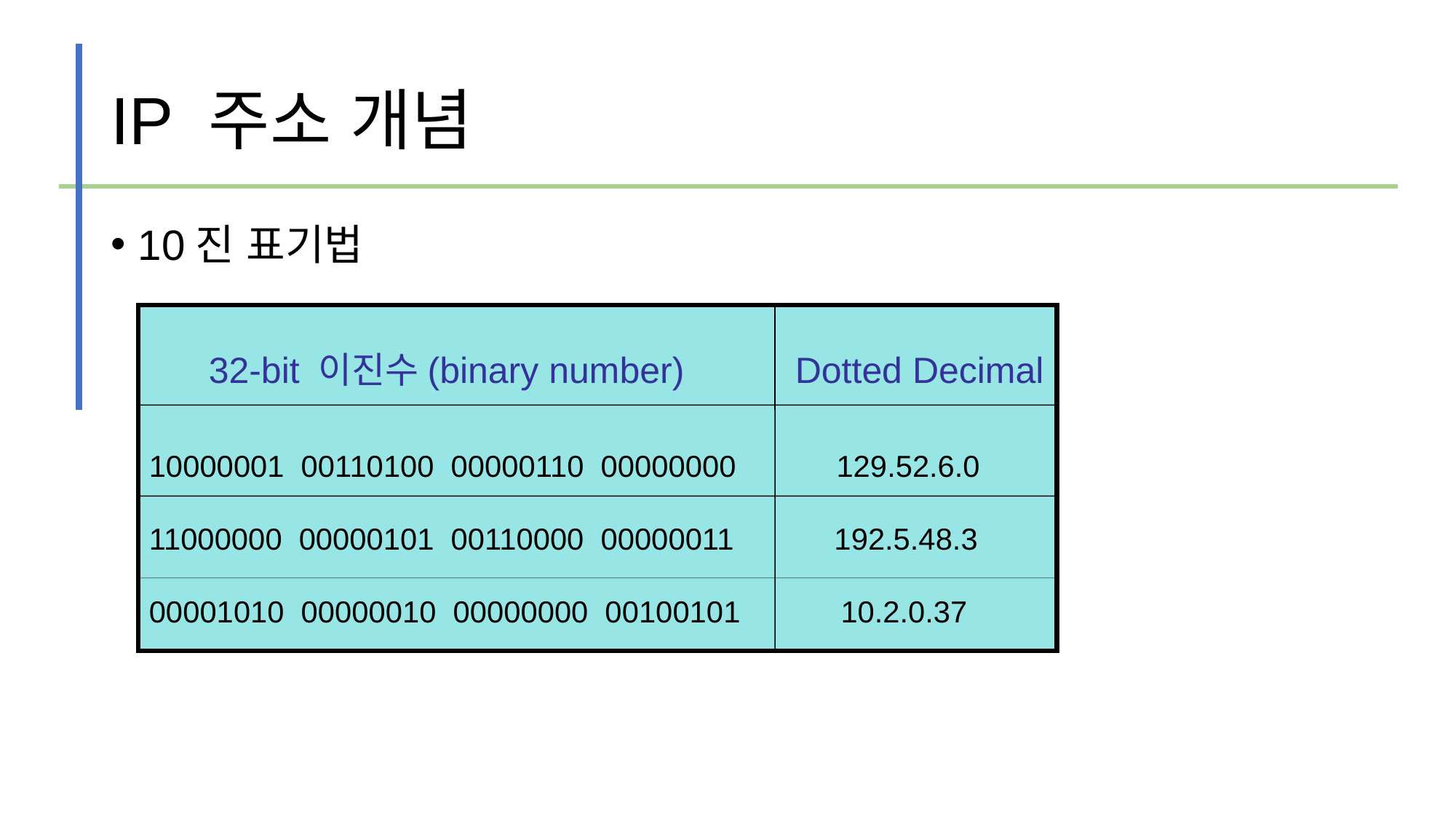

# IP 주소 개념
10진 표기법

32-bit 이진수(binary number)
Dotted Decimal

10000001  00110100  00000110  00000000            129.52.6.0

11000000  00000101  00110000  00000011            192.5.48.3

00001010  00000010  00000000  00100101            10.2.0.37